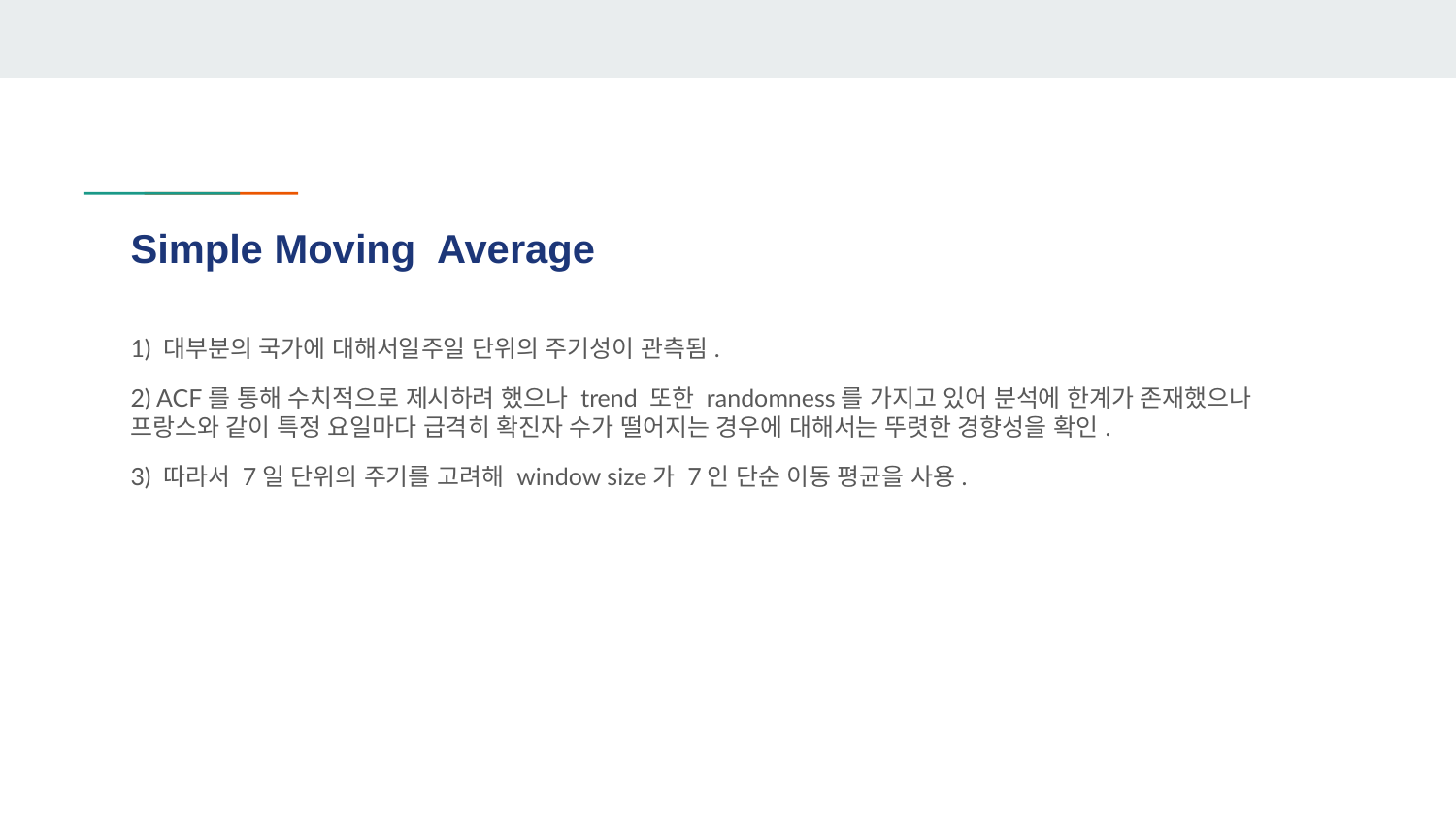

# Simple Moving  Average
1) 대부분의 국가에 대해서일주일 단위의 주기성이 관측됨.
2) ACF를 통해 수치적으로 제시하려 했으나 trend 또한 randomness를 가지고 있어 분석에 한계가 존재했으나 프랑스와 같이 특정 요일마다 급격히 확진자 수가 떨어지는 경우에 대해서는 뚜렷한 경향성을 확인.
3) 따라서 7일 단위의 주기를 고려해 window size가 7인 단순 이동 평균을 사용.